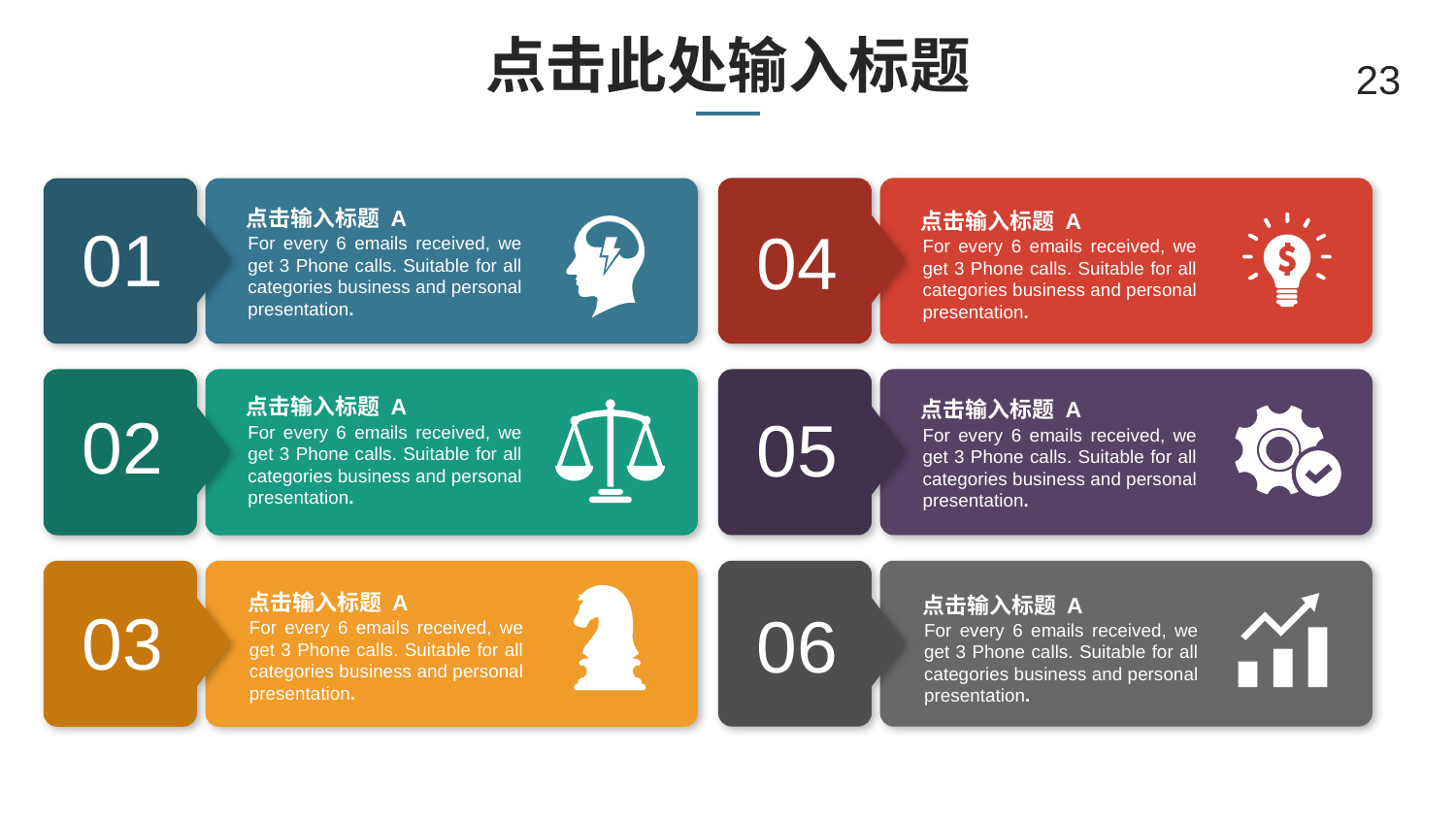

# 点击此处输入标题
23

点击输入标题 A
点击输入标题 A
01
04

For every 6 emails received, we get 3 Phone calls. Suitable for all categories business and personal presentation.
For every 6 emails received, we get 3 Phone calls. Suitable for all categories business and personal presentation.

点击输入标题 A
点击输入标题 A
02
05

For every 6 emails received, we get 3 Phone calls. Suitable for all categories business and personal presentation.
For every 6 emails received, we get 3 Phone calls. Suitable for all categories business and personal presentation.

点击输入标题 A
点击输入标题 A
03

06
For every 6 emails received, we get 3 Phone calls. Suitable for all categories business and personal presentation.
For every 6 emails received, we get 3 Phone calls. Suitable for all categories business and personal presentation.